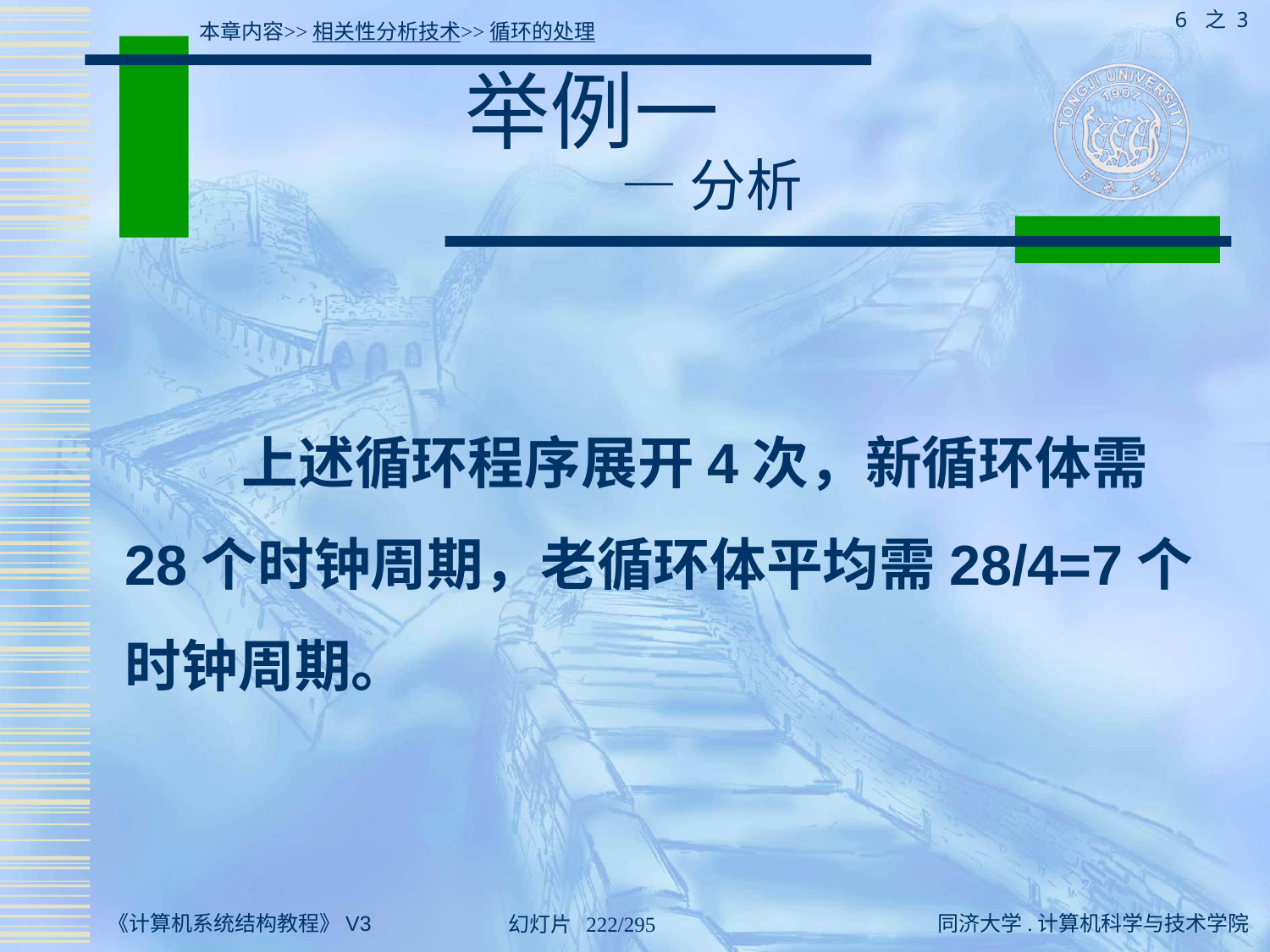

6 之 3
本章内容>>相关性分析技术>>循环的处理
# 举例一 — 分析
        上述循环程序展开4次，新循环体需28个时钟周期，老循环体平均需28/4=7个时钟周期。